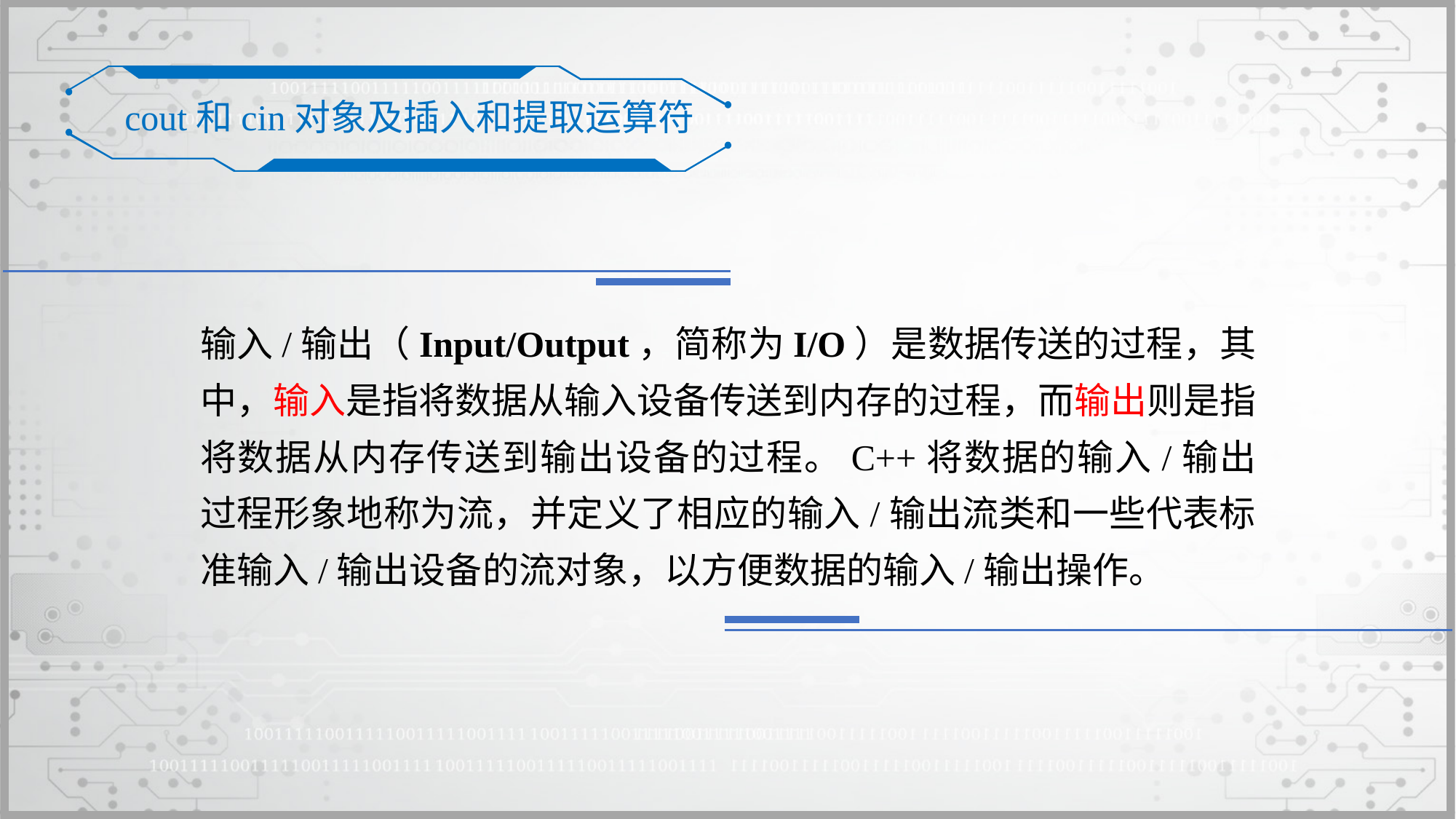

cout和cin对象及插入和提取运算符
输入/输出（Input/Output，简称为I/O）是数据传送的过程，其中，输入是指将数据从输入设备传送到内存的过程，而输出则是指将数据从内存传送到输出设备的过程。C++将数据的输入/输出过程形象地称为流，并定义了相应的输入/输出流类和一些代表标准输入/输出设备的流对象，以方便数据的输入/输出操作。